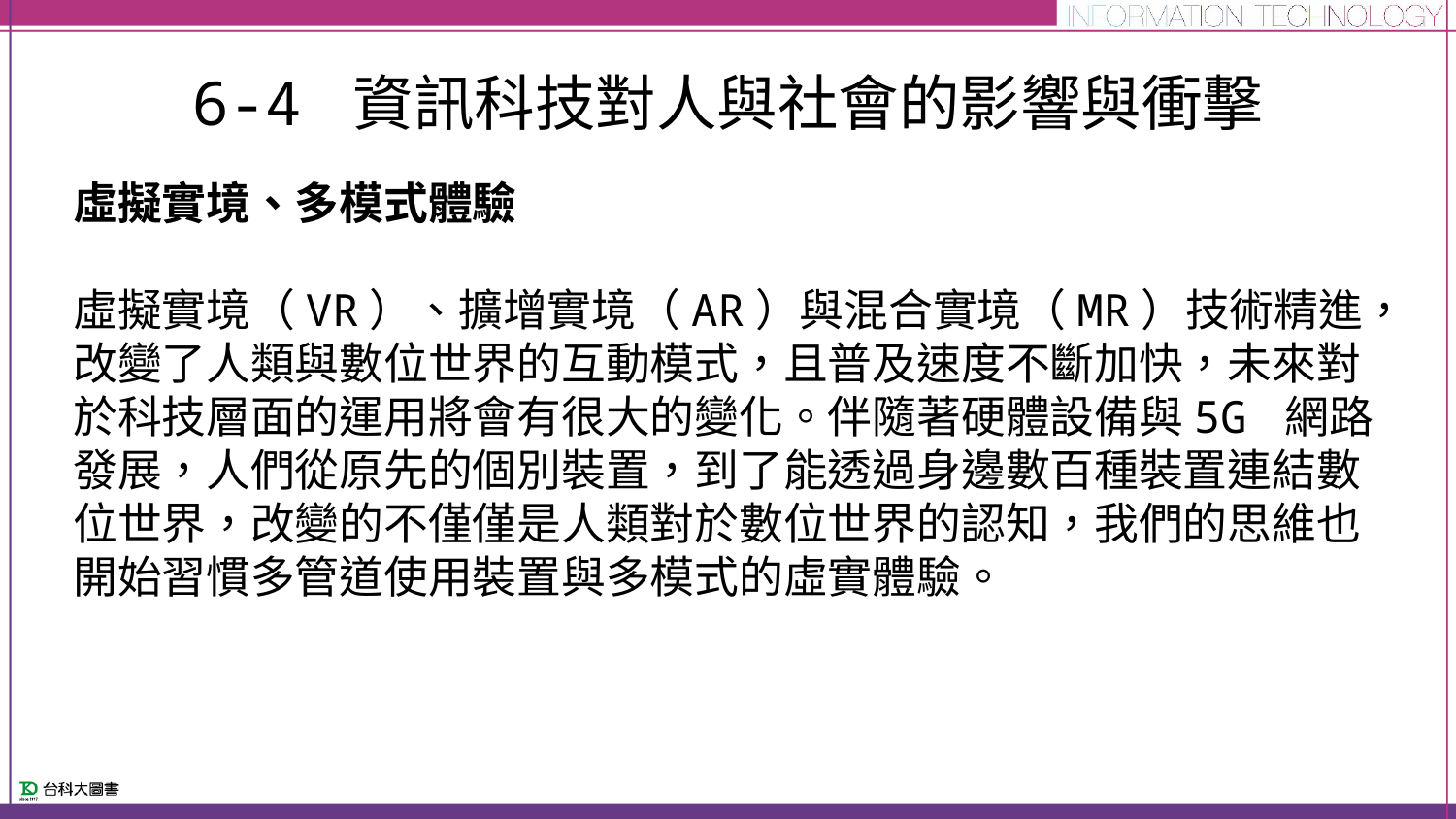

# 6-4 資訊科技對人與社會的影響與衝擊
虛擬實境、多模式體驗

虛擬實境（VR）、擴增實境（AR）與混合實境（MR）技術精進，改變了人類與數位世界的互動模式，且普及速度不斷加快，未來對於科技層面的運用將會有很大的變化。伴隨著硬體設備與5G 網路發展，人們從原先的個別裝置，到了能透過身邊數百種裝置連結數位世界，改變的不僅僅是人類對於數位世界的認知，我們的思維也開始習慣多管道使用裝置與多模式的虛實體驗。